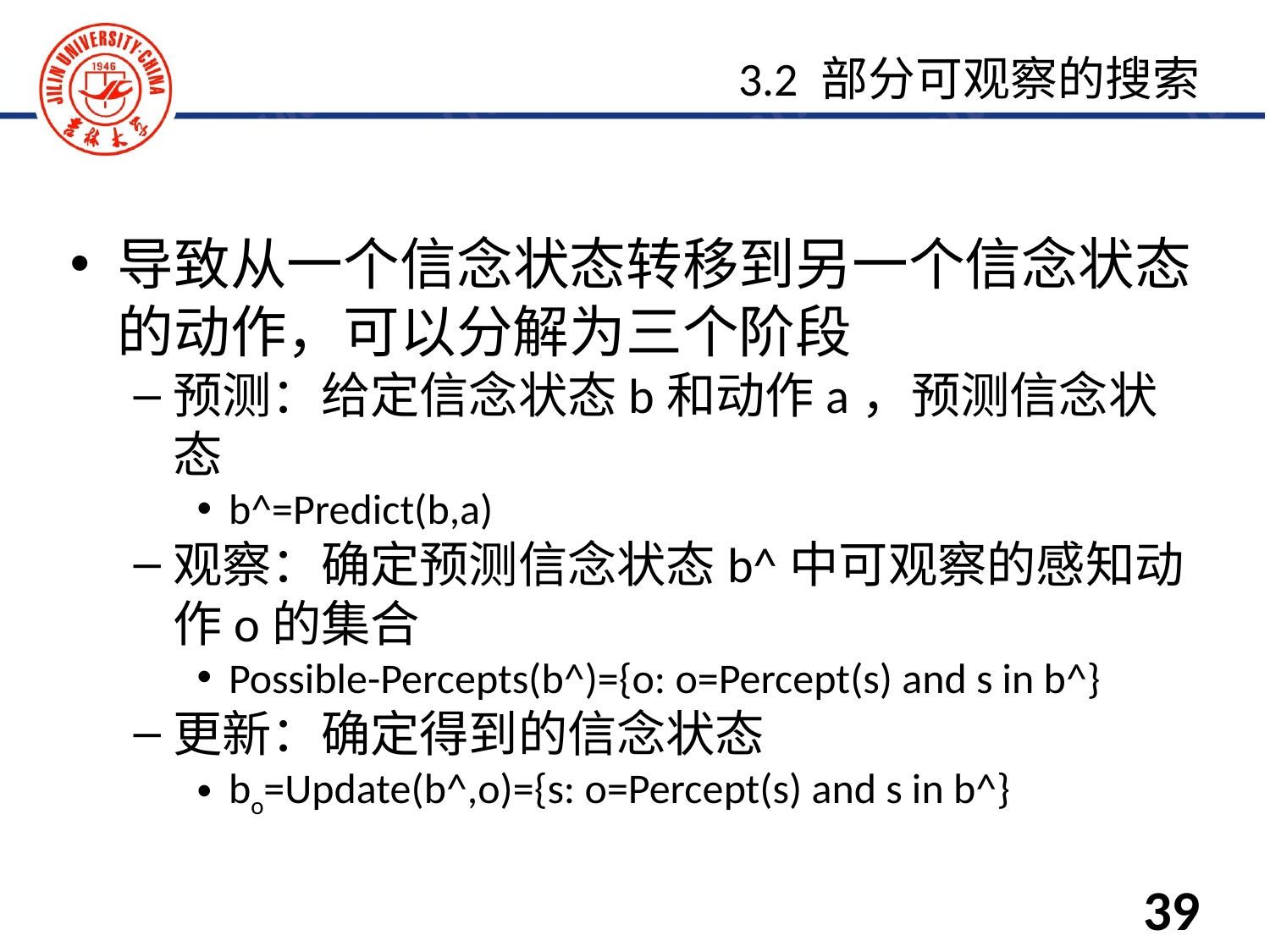

导致从一个信念状态转移到另一个信念状态的动作，可以分解为三个阶段
预测：给定信念状态b和动作a，预测信念状态
b^=Predict(b,a)
观察：确定预测信念状态b^中可观察的感知动作o的集合
Possible-Percepts(b^)={o: o=Percept(s) and s in b^}
更新：确定得到的信念状态
bo=Update(b^,o)={s: o=Percept(s) and s in b^}
3.2 部分可观察的搜索
39